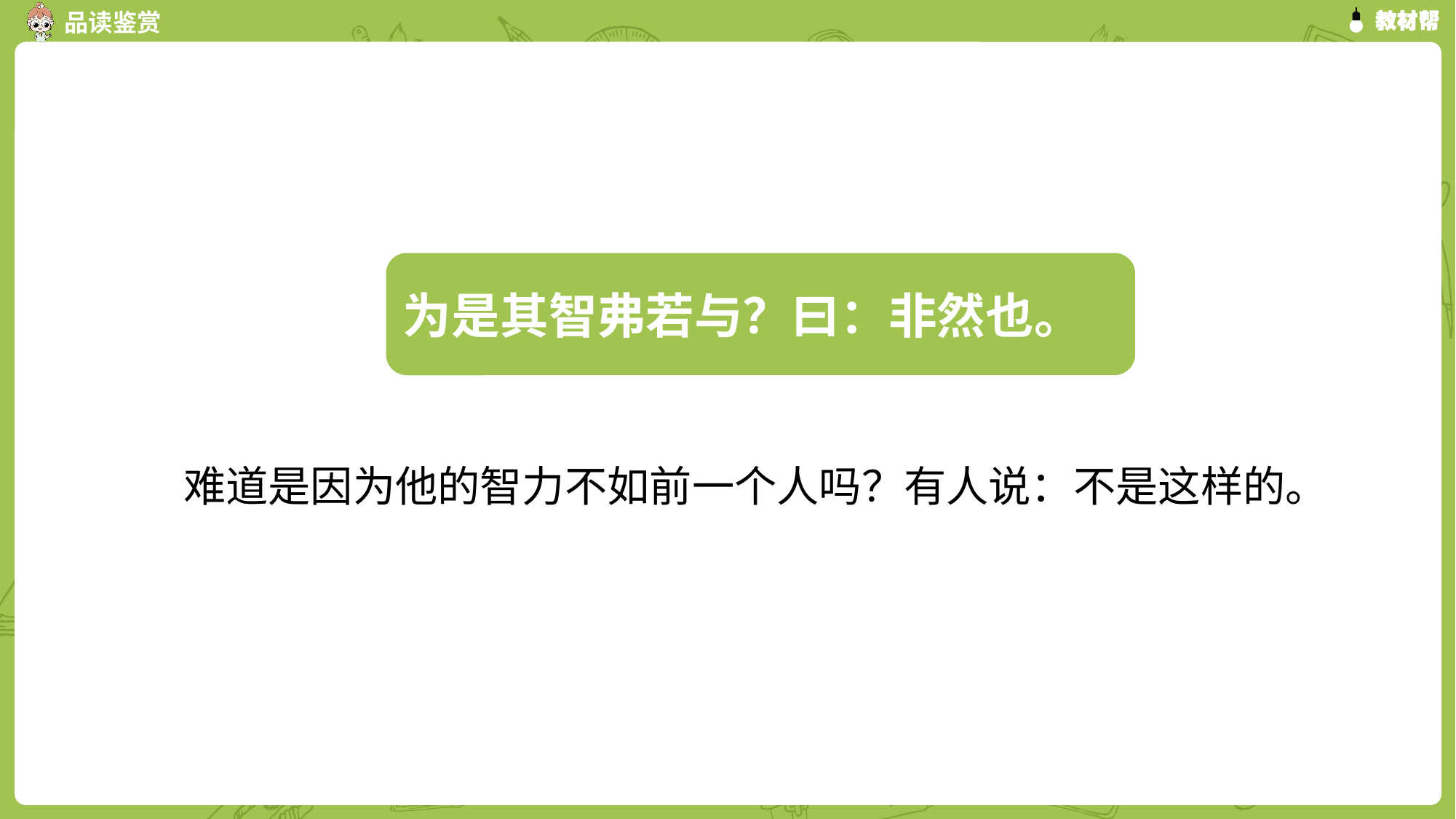

为是其智弗若与？曰：非然也。
难道是因为他的智力不如前一个人吗？有人说：不是这样的。